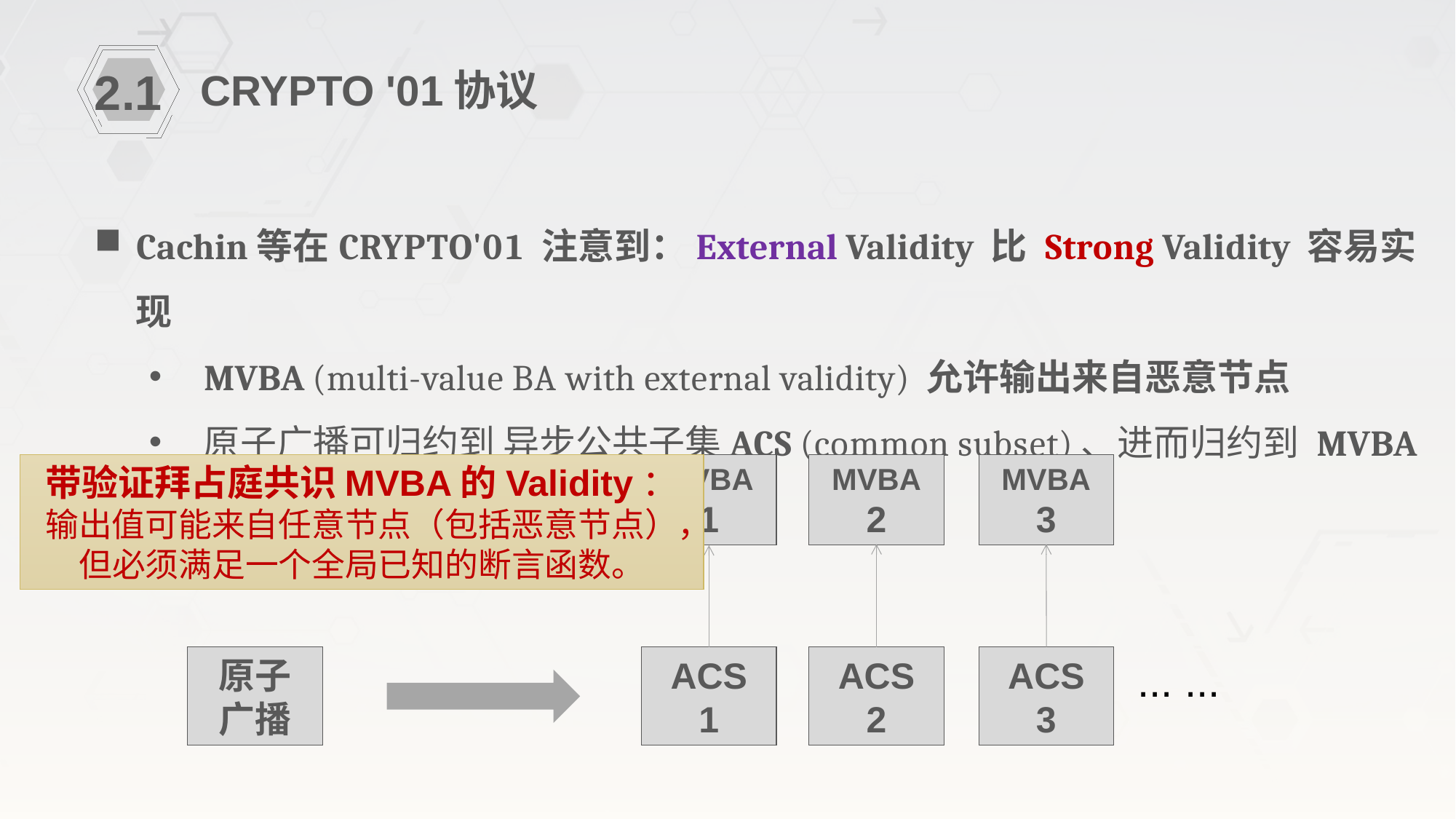

CRYPTO '01协议
2.1
Cachin等在CRYPTO'01 注意到：External Validity 比 Strong Validity 容易实现
MVBA (multi-value BA with external validity) 允许输出来自恶意节点
原子广播可归约到 异步公共子集ACS (common subset)、进而归约到 MVBA

MVBA
2
带验证拜占庭共识MVBA的Validity：
输出值可能来自任意节点（包括恶意节点），但必须满足一个全局已知的断言函数。
MVBA
1
MVBA
3
原子
广播
ACS
1
ACS
2
ACS
3
... ...